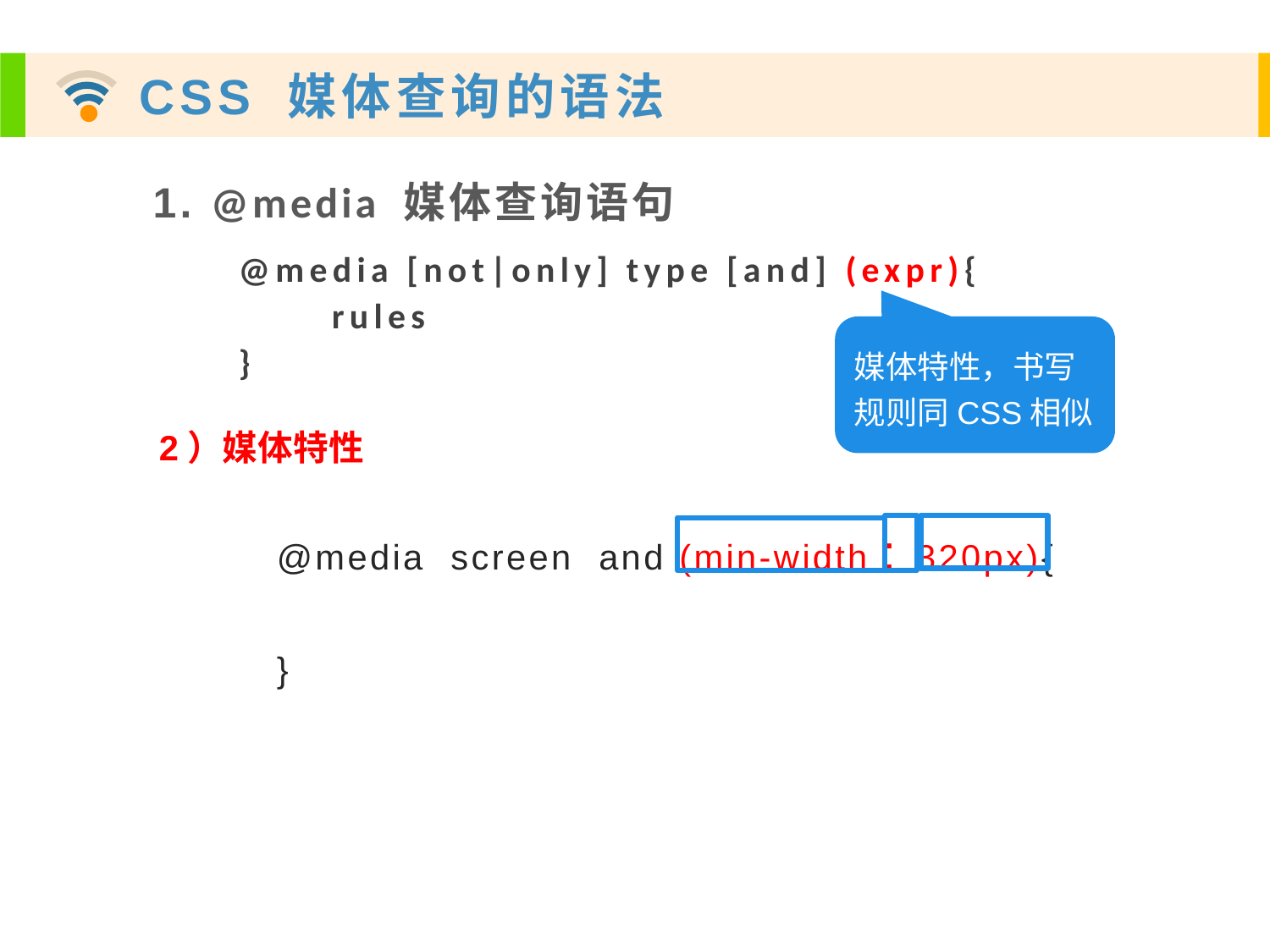

1. @media 媒体查询语句
@media [not|only] type [and] (expr){
       rules
}
媒体特性，书写规则同CSS相似
2）媒体特性
@media  screen  and (min-width : 320px){

}